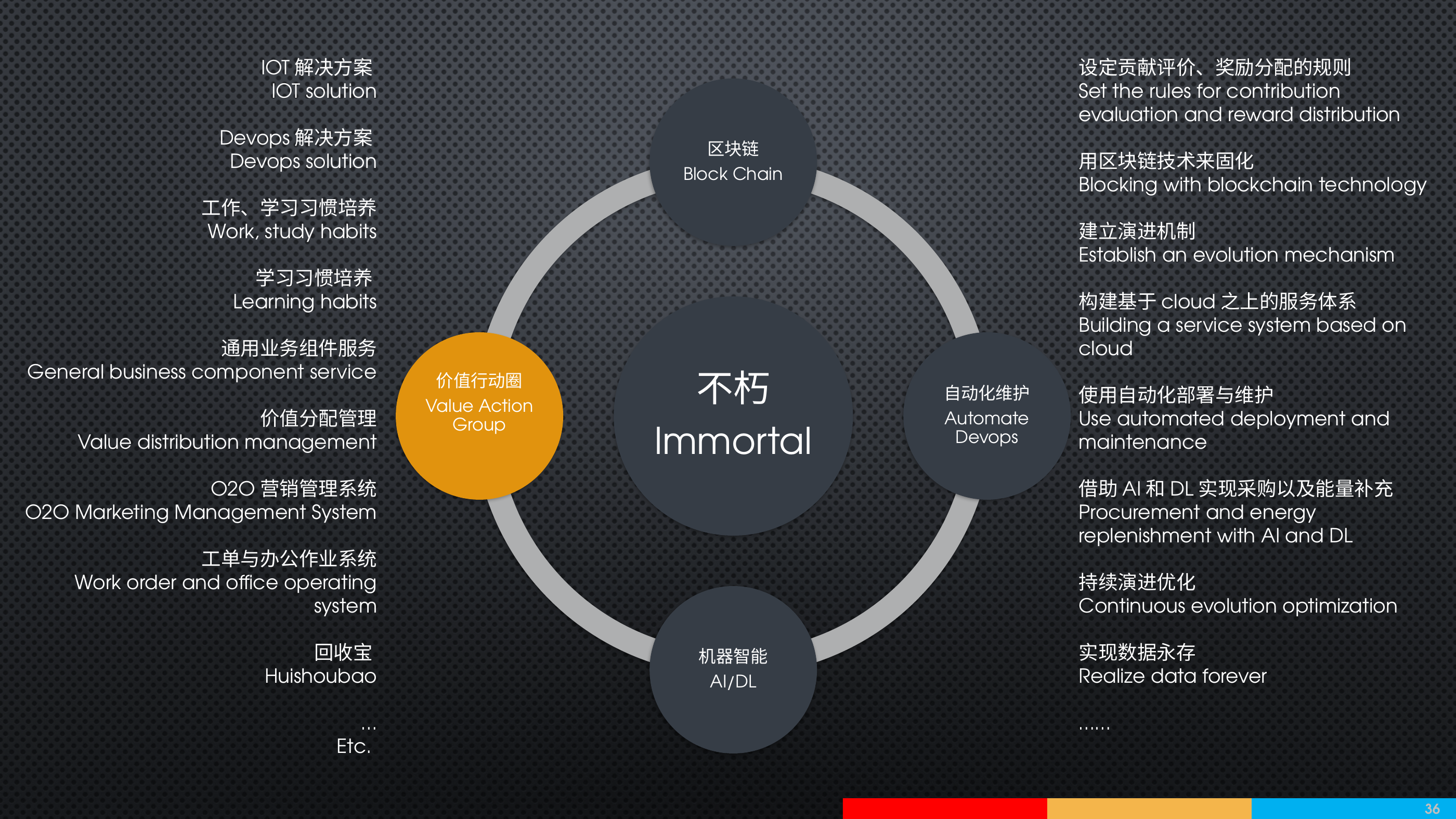

不朽
Immortal
区块链
Block Chain
自动化维护
Automate Devops
机器智能
AI/DL
价值行动圈
Value Action Group

IOT解决方案
 IOT solution

Devops解决方案
Devops solution

工作、学习习惯培养
Work, study habits

学习习惯培养
Learning habits

通用业务组件服务
General business component service

价值分配管理
Value distribution management

O2O营销管理系统
O2O Marketing Management System

工单与办公作业系统
Work order and office operating system

回收宝
Huishoubao

…
Etc.

设定贡献评价、奖励分配的规则
Set the rules for contribution evaluation and reward distribution

用区块链技术来固化
Blocking with blockchain technology

建立演进机制
Establish an evolution mechanism

构建基于cloud之上的服务体系
Building a service system based on cloud

使用自动化部署与维护
Use automated deployment and maintenance

借助AI和DL实现采购以及能量补充
Procurement and energy replenishment with AI and DL

持续演进优化
Continuous evolution optimization

实现数据永存
Realize data forever

……